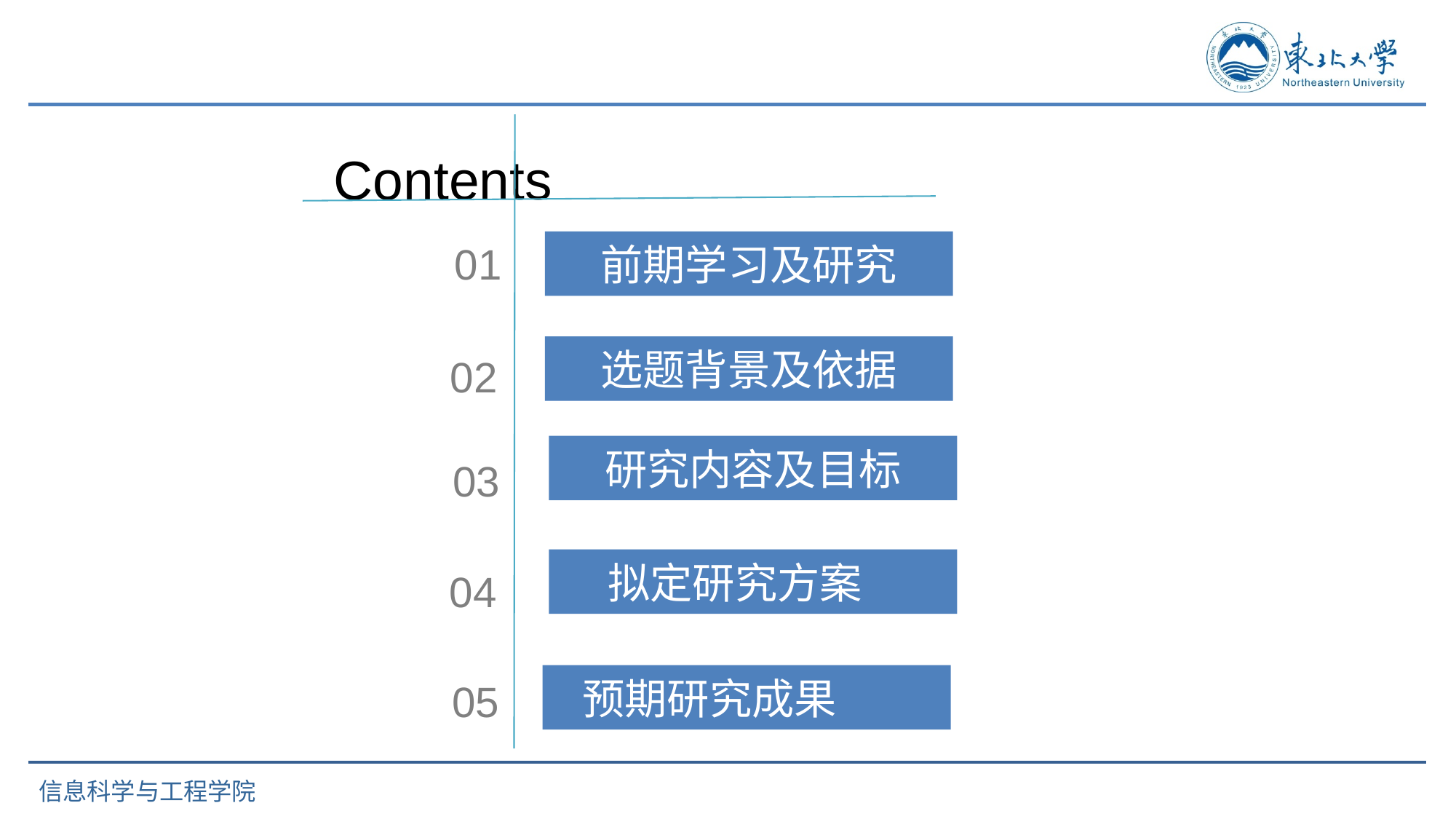

Contents
01
前期学习及研究
选题背景及依据
研究内容及目标
    拟定研究方案
  预期研究成果
02
03
04
05